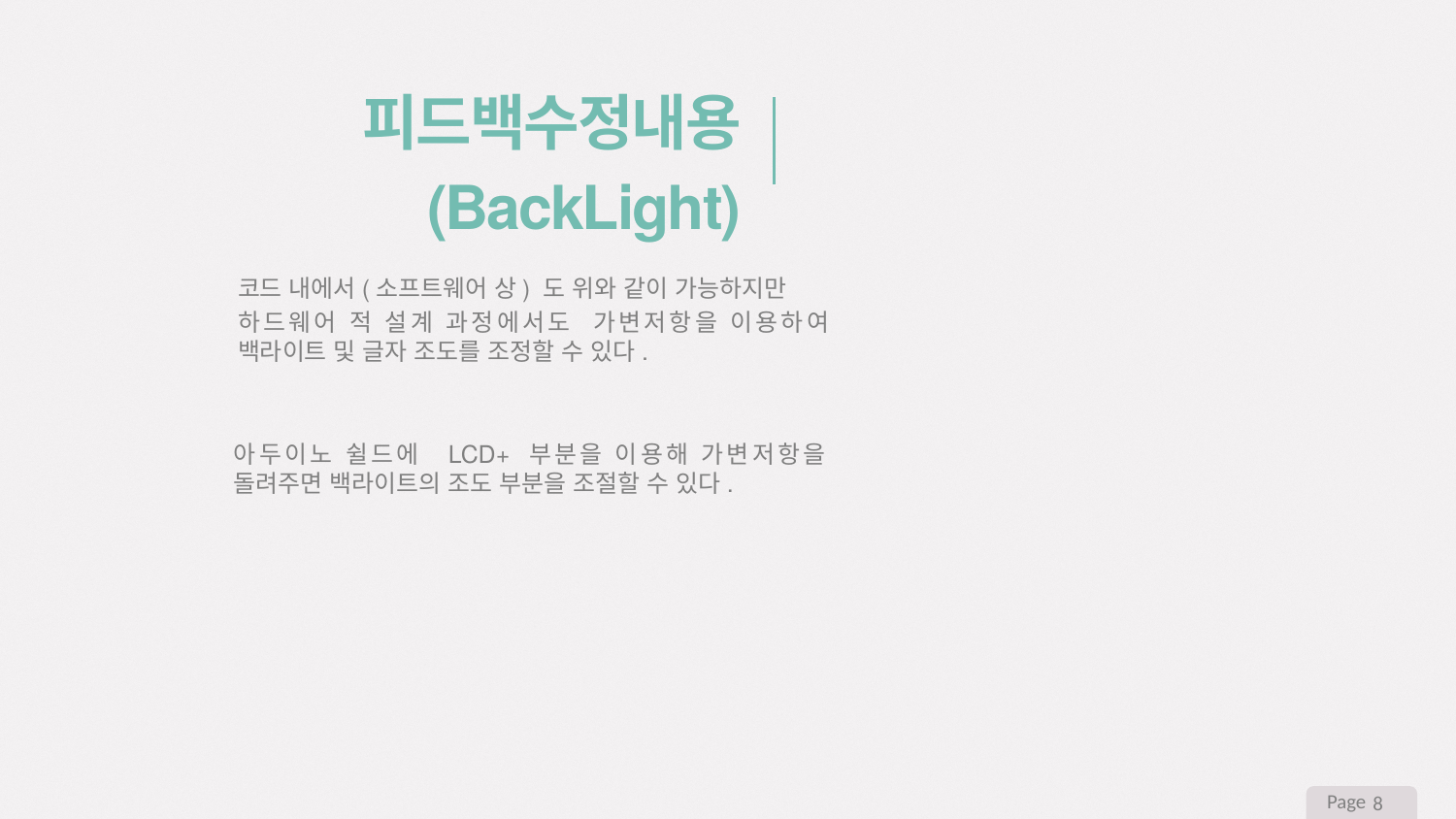

피드백수정내용
(BackLight)
코드 내에서(소프트웨어 상) 도 위와 같이 가능하지만
하드웨어 적 설계 과정에서도  가변저항을 이용하여 백라이트 및 글자 조도를 조정할 수 있다.

아두이노 쉴드에  LCD+ 부분을 이용해 가변저항을 돌려주면 백라이트의 조도 부분을 조절할 수 있다.